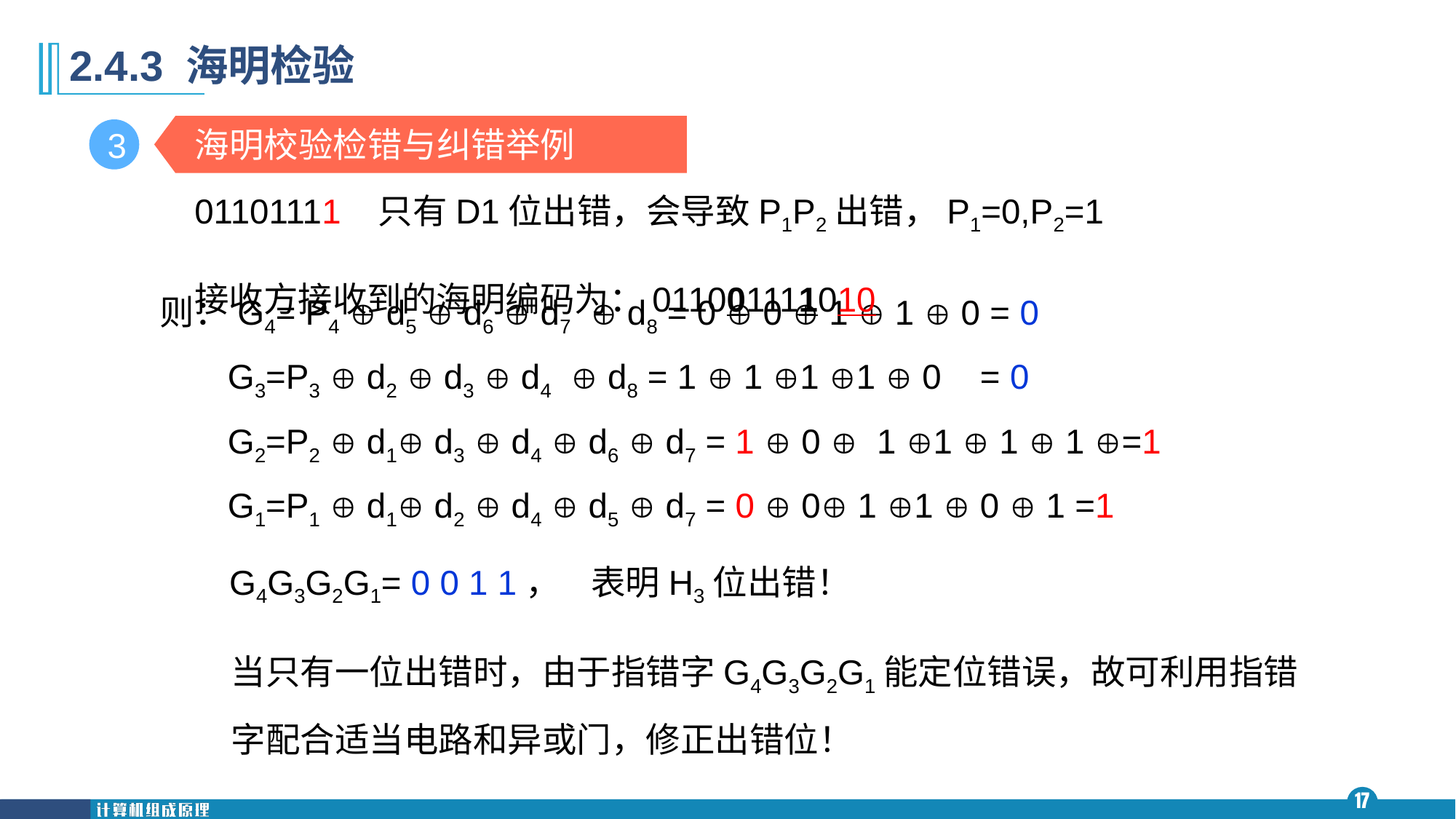

第二章
第二章
# 2.4.3 海明检验

海明校验检错与纠错举例
3
01101111   只有D1位出错，会导致P1P2出错，P1=0,P2=1
接收方接收到的海明编码为：011001111010
则：G4= P4 ⊕ d5 ⊕ d6 ⊕ d7  ⊕ d8 = 0 ⊕ 0 ⊕ 1 ⊕ 1 ⊕ 0 = 0
       G3=P3 ⊕ d2 ⊕ d3 ⊕ d4  ⊕ d8 = 1 ⊕ 1 ⊕1 ⊕1 ⊕ 0    = 0
       G2=P2 ⊕ d1⊕ d3 ⊕ d4 ⊕ d6 ⊕ d7 = 1 ⊕ 0 ⊕  1 ⊕1 ⊕ 1 ⊕ 1 ⊕=1
       G1=P1 ⊕ d1⊕ d2 ⊕ d4 ⊕ d5 ⊕ d7 = 0 ⊕ 0⊕ 1 ⊕1 ⊕ 0 ⊕ 1 =1
G4G3G2G1= 0 0 1 1，    表明H3位出错！
当只有一位出错时，由于指错字G4G3G2G1能定位错误，故可利用指错字配合适当电路和异或门，修正出错位！